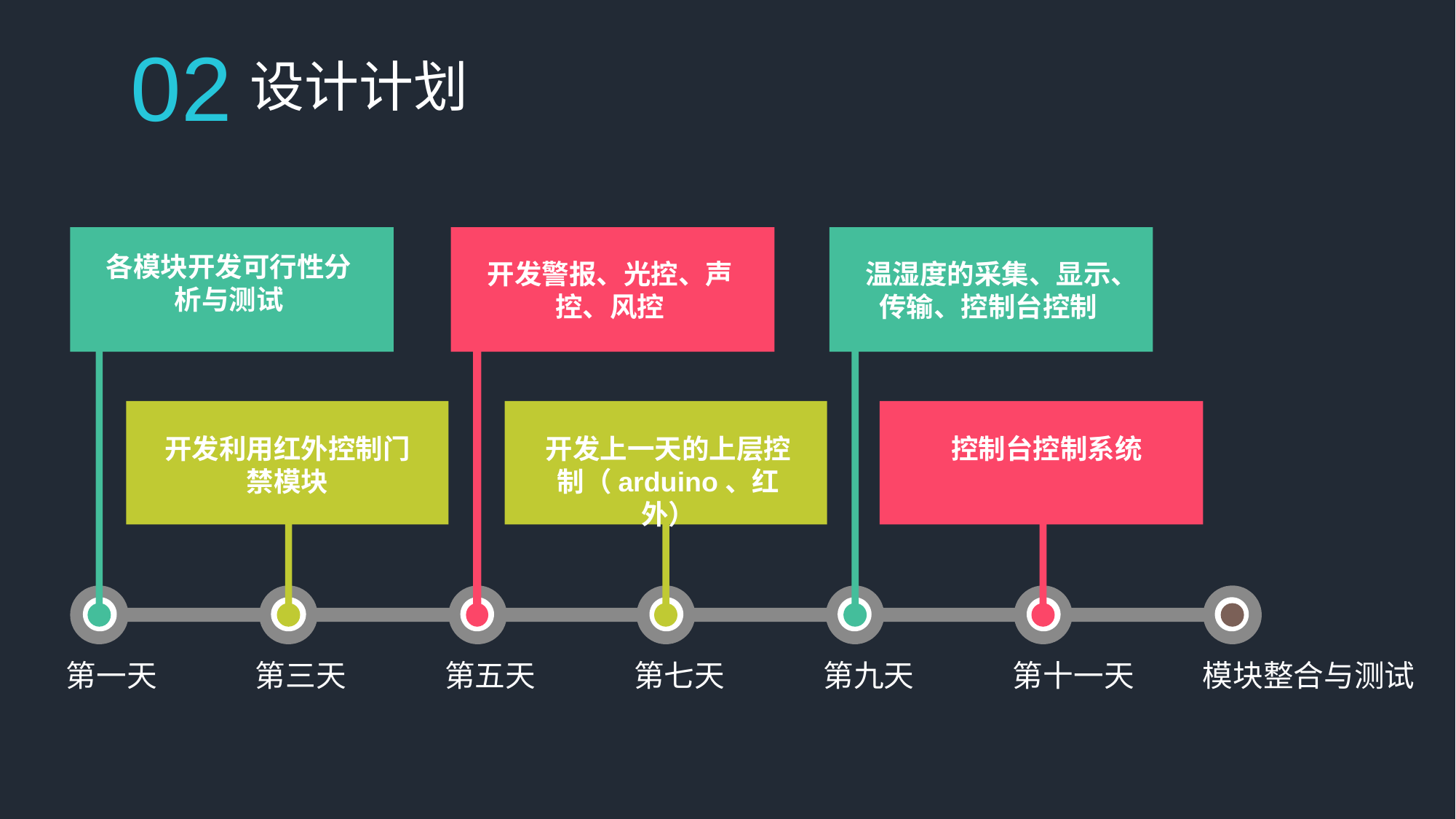

02
设计计划

各模块开发可行性分析与测试

开发警报、光控、声控、风控
温湿度的采集、显示、传输、控制台控制

开发利用红外控制门禁模块
开发上一天的上层控制（arduino、红外）
控制台控制系统

第一天
第三天
第五天
第七天
第九天
第十一天
模块整合与测试